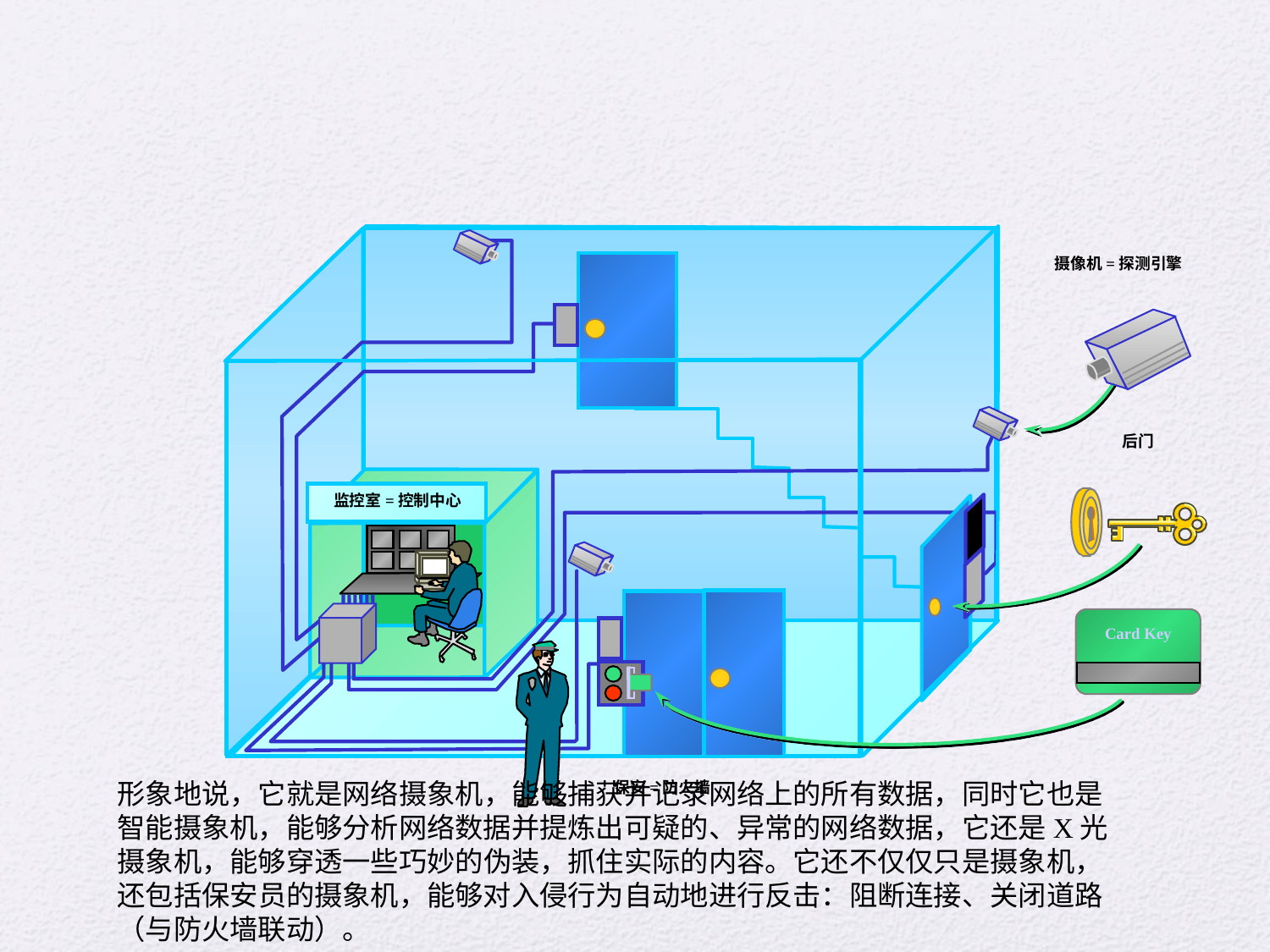

摄像机=探测引擎

后门

监控室=控制中心

Card Key

保安=防火墙

形象地说，它就是网络摄象机，能够捕获并记录网络上的所有数据，同时它也是智能摄象机，能够分析网络数据并提炼出可疑的、异常的网络数据，它还是X光摄象机，能够穿透一些巧妙的伪装，抓住实际的内容。它还不仅仅只是摄象机，还包括保安员的摄象机，能够对入侵行为自动地进行反击：阻断连接、关闭道路（与防火墙联动）。